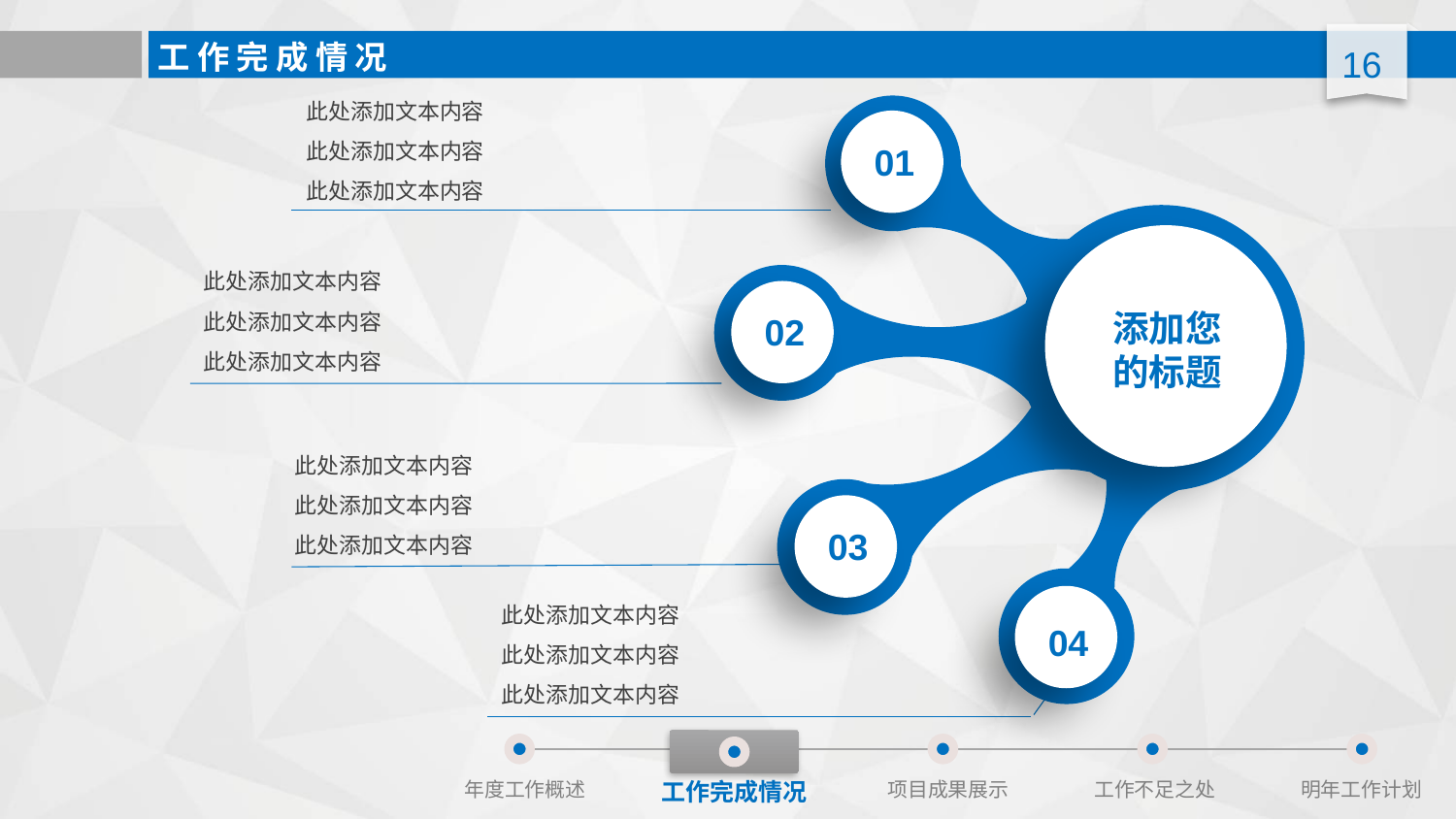

工 作 完 成 情 况
此处添加文本内容
此处添加文本内容
此处添加文本内容

01

添加您
的标题
此处添加文本内容
此处添加文本内容
此处添加文本内容

02
此处添加文本内容
此处添加文本内容
此处添加文本内容

03
此处添加文本内容
此处添加文本内容
此处添加文本内容

04